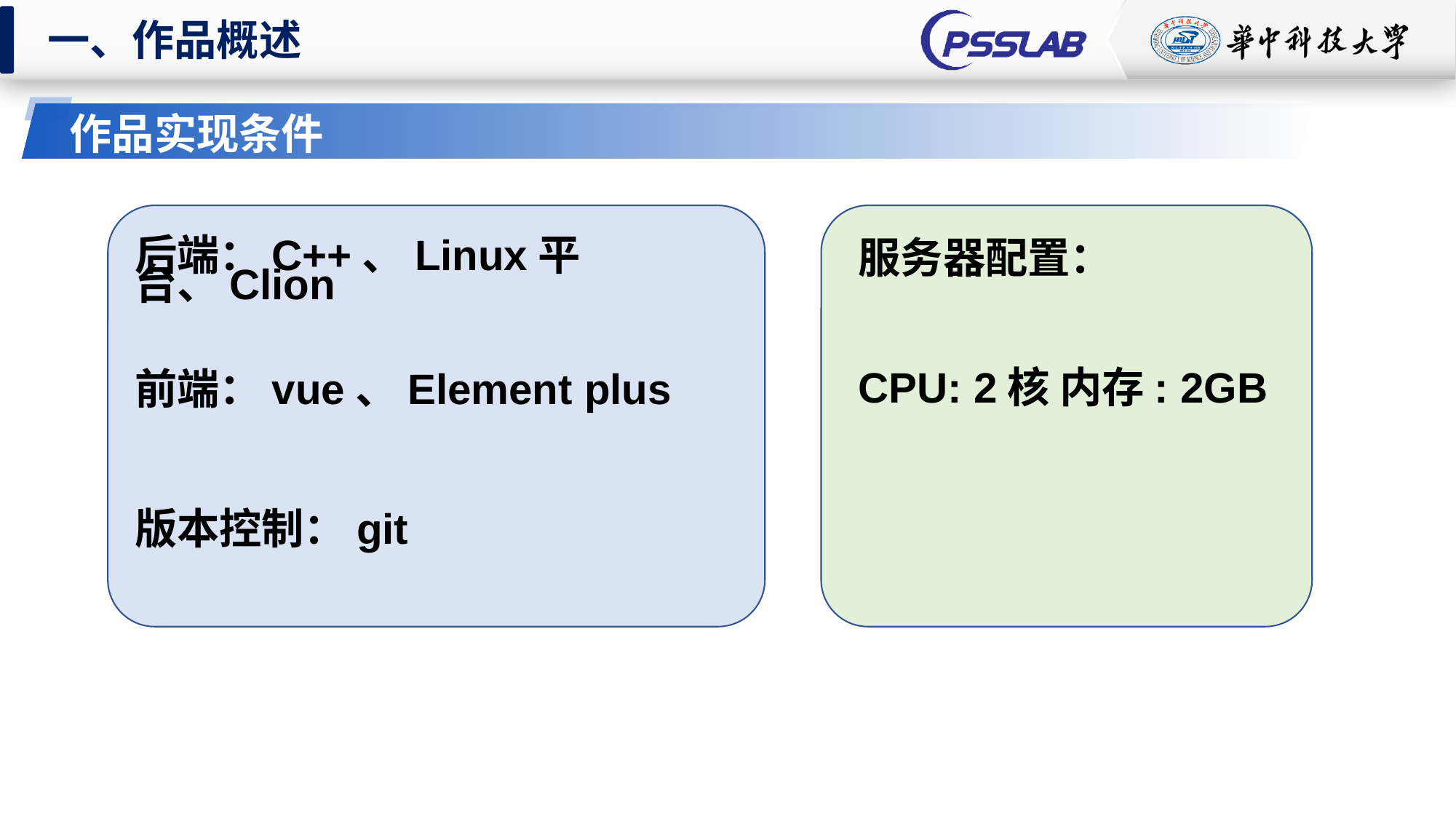

一、作品概述

作品实现条件

服务器配置：
后端：C++、Linux平台、Clion
CPU: 2核 内存: 2GB
前端：vue、Element plus
版本控制：git